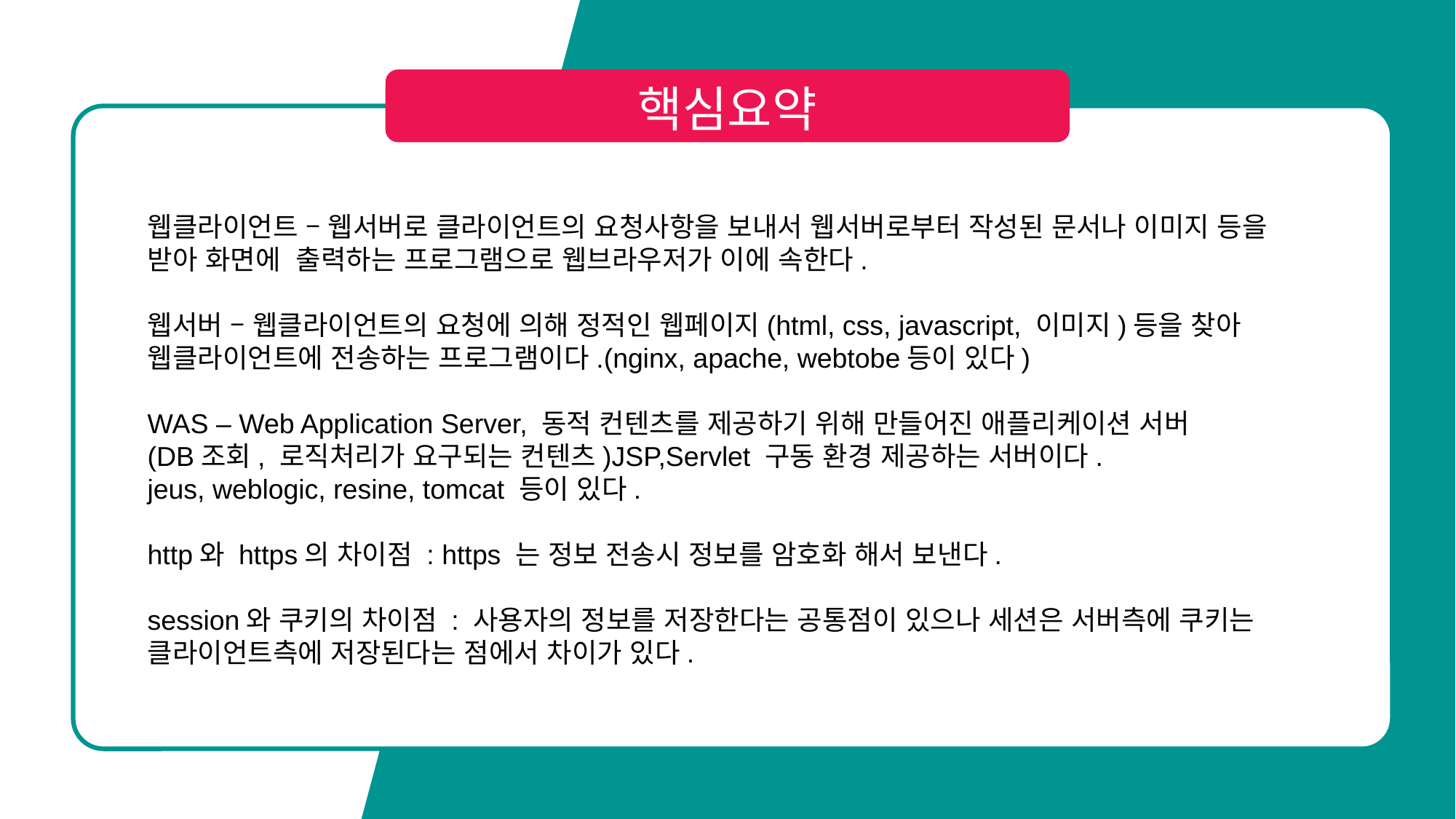

웹클라이언트 – 웹서버로 클라이언트의 요청사항을 보내서 웹서버로부터 작성된 문서나 이미지 등을 받아 화면에  출력하는 프로그램으로 웹브라우저가 이에 속한다.

웹서버 – 웹클라이언트의 요청에 의해 정적인 웹페이지(html, css, javascript, 이미지)등을 찾아 웹클라이언트에 전송하는 프로그램이다.(nginx, apache, webtobe등이 있다)

WAS – Web Application Server, 동적 컨텐츠를 제공하기 위해 만들어진 애플리케이션 서버
(DB조회, 로직처리가 요구되는 컨텐츠)JSP,Servlet 구동 환경 제공하는 서버이다.
jeus, weblogic, resine, tomcat 등이 있다.

http와 https의 차이점 : https 는 정보 전송시 정보를 암호화 해서 보낸다.

session와 쿠키의 차이점 : 사용자의 정보를 저장한다는 공통점이 있으나 세션은 서버측에 쿠키는 클라이언트측에 저장된다는 점에서 차이가 있다.

20